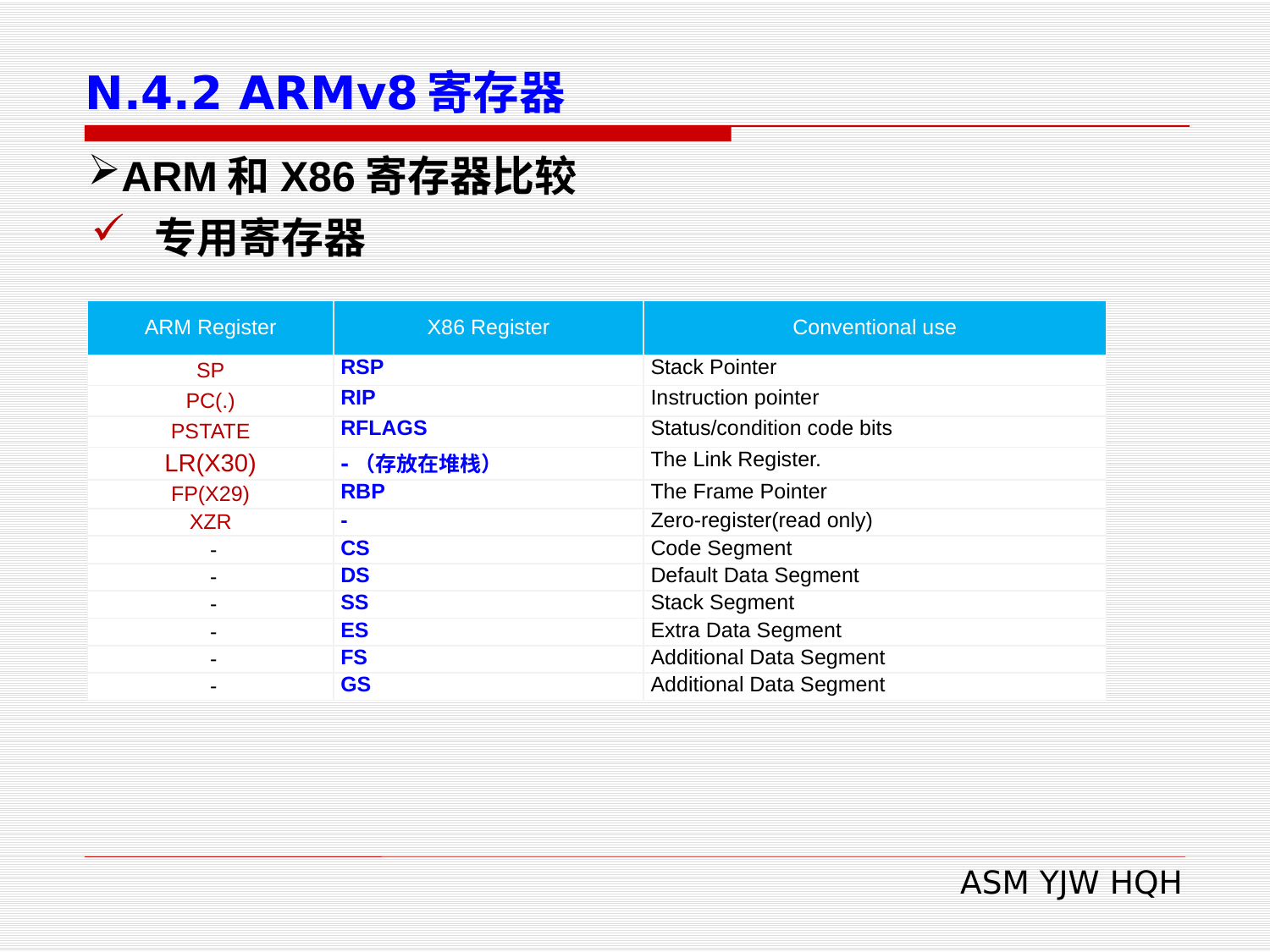

# N.4.2 ARMv8寄存器
ARM和X86寄存器比较
专用寄存器
| ARM Register | X86 Register | Conventional use |
| --- | --- | --- |
| SP | RSP | Stack Pointer |
| PC(.) | RIP | Instruction pointer |
| PSTATE | RFLAGS | Status/condition code bits |
| LR(X30) | -（存放在堆栈） | The Link Register. |
| FP(X29) | RBP | The Frame Pointer |
| XZR | - | Zero-register(read only) |
| - | CS | Code Segment |
| - | DS | Default Data Segment |
| - | SS | Stack Segment |
| - | ES | Extra Data Segment |
| - | FS | Additional Data Segment |
| - | GS | Additional Data Segment |